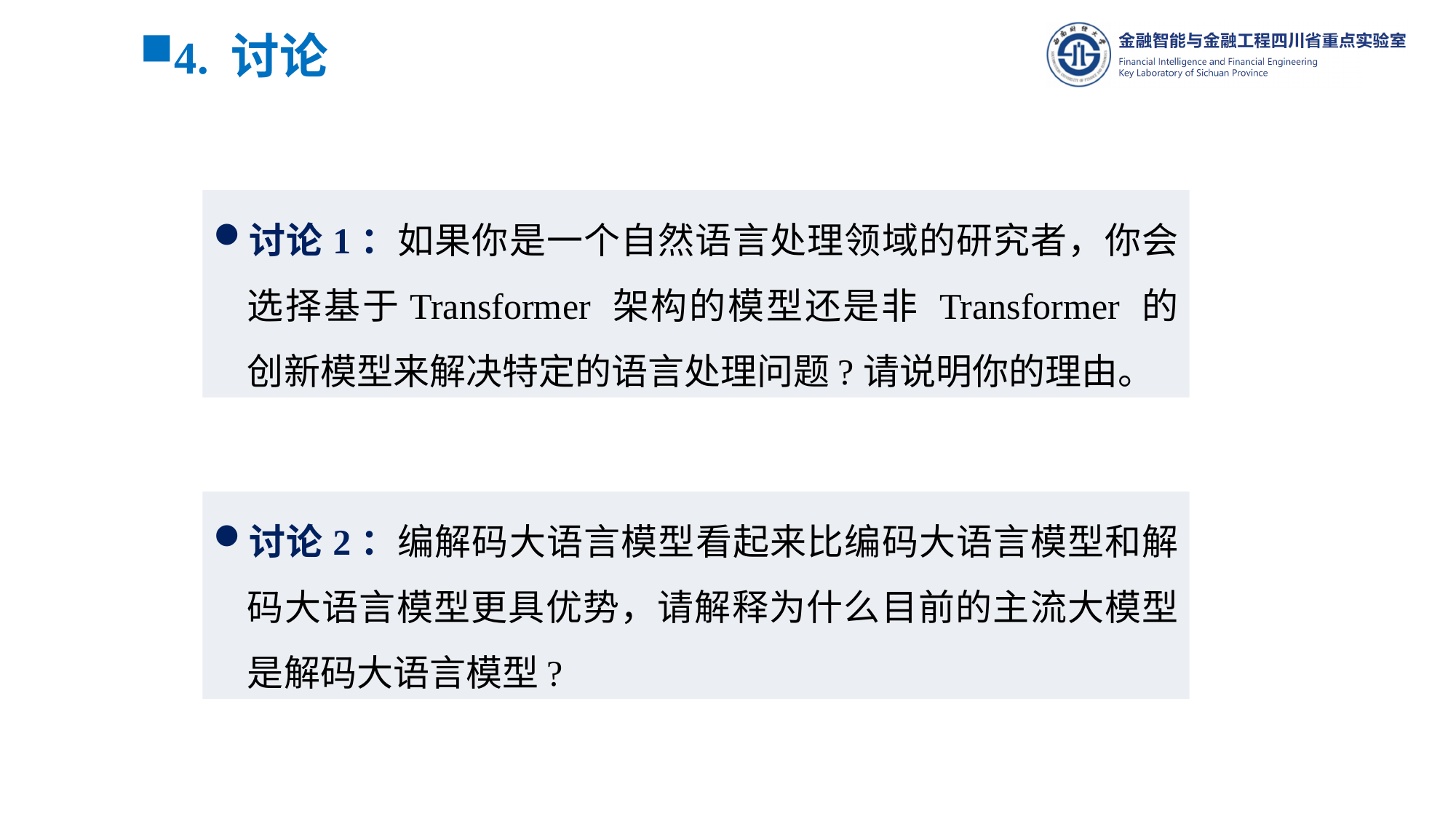

4. 讨论
讨论1：如果你是一个自然语言处理领域的研究者，你会选择基于Transformer 架构的模型还是非 Transformer 的创新模型来解决特定的语言处理问题?请说明你的理由。
讨论2：编解码大语言模型看起来比编码大语言模型和解码大语言模型更具优势，请解释为什么目前的主流大模型是解码大语言模型?